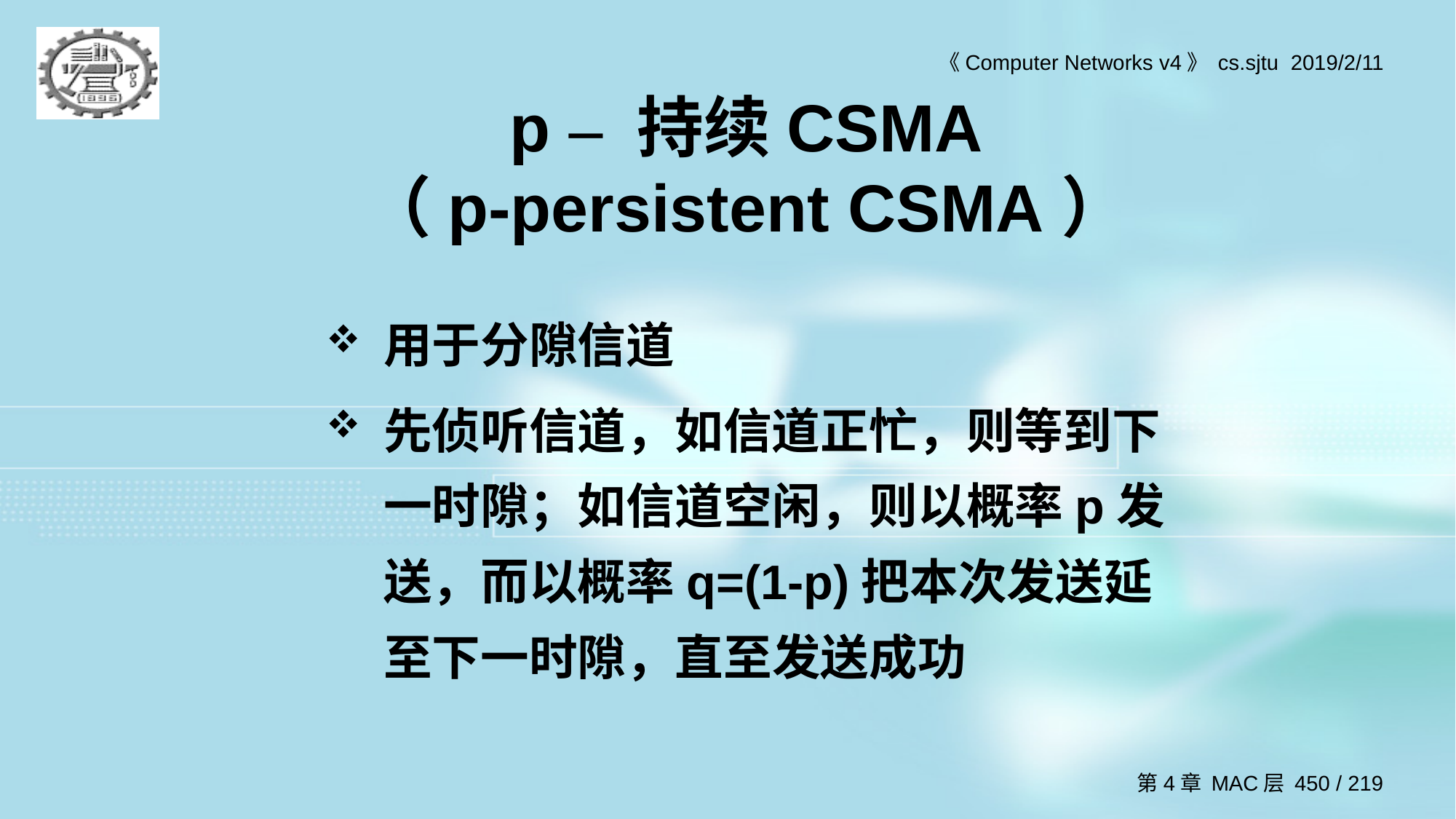

# p – 持续CSMA （p-persistent CSMA）
用于分隙信道
先侦听信道，如信道正忙，则等到下一时隙；如信道空闲，则以概率p发送，而以概率q=(1-p)把本次发送延至下一时隙，直至发送成功